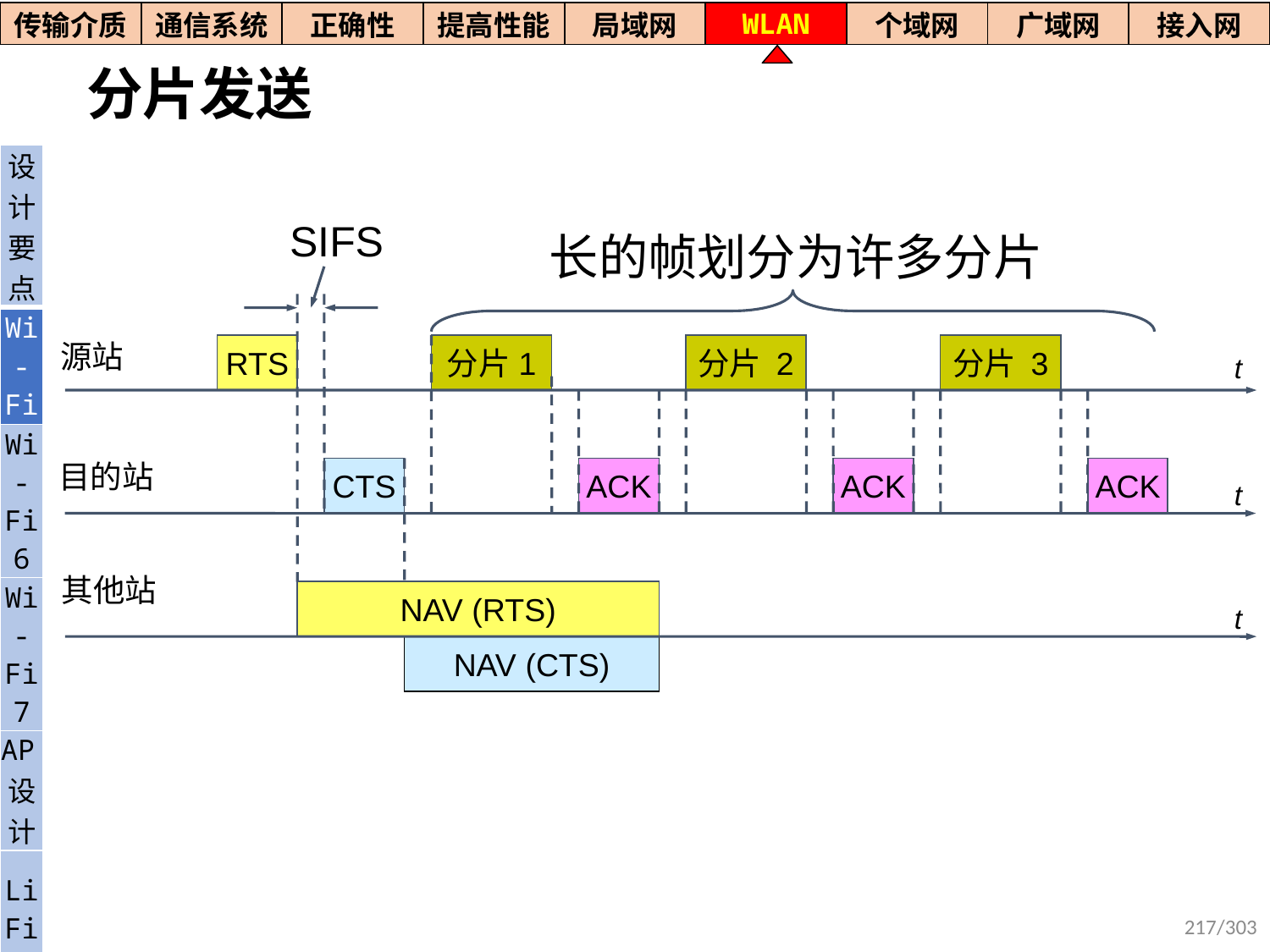

| 传输介质 | 通信系统 | 正确性 | 提高性能 | 局域网 | WLAN | 个域网 | 广域网 | 接入网 |
| --- | --- | --- | --- | --- | --- | --- | --- | --- |

# 分片发送

| 设计要点 |
| --- |
| Wi- Fi |
| Wi-Fi6 |
| Wi-Fi7 |
| AP设计 |
| Li Fi |
SIFS
长的帧划分为许多分片

源站
RTS
分片 1

分片 2
分片 3
t

目的站
CTS

ACK
ACK
ACK
t

 其他站
NAV (RTS)
t

NAV (CTS)
217/303